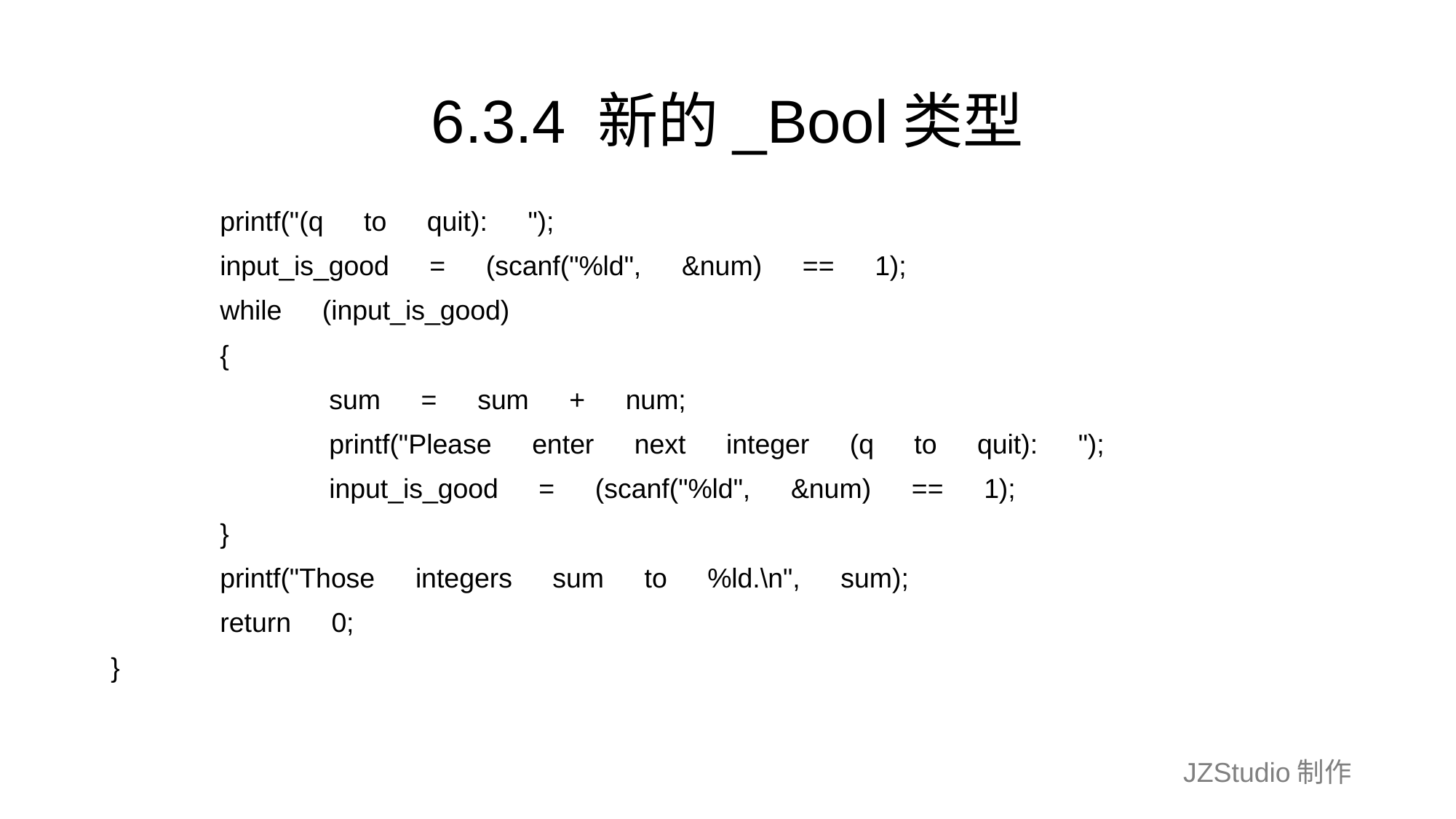

# 6.3.4 新的_Bool类型
	printf("(q　to　quit):　");
	input_is_good　=　(scanf("%ld",　&num)　==　1);
	while　(input_is_good)
	{
		sum　=　sum　+　num;
		printf("Please　enter　next　integer　(q　to　quit):　");
		input_is_good　=　(scanf("%ld",　&num)　==　1);
	}
	printf("Those　integers　sum　to　%ld.\n",　sum);
	return　0;
}